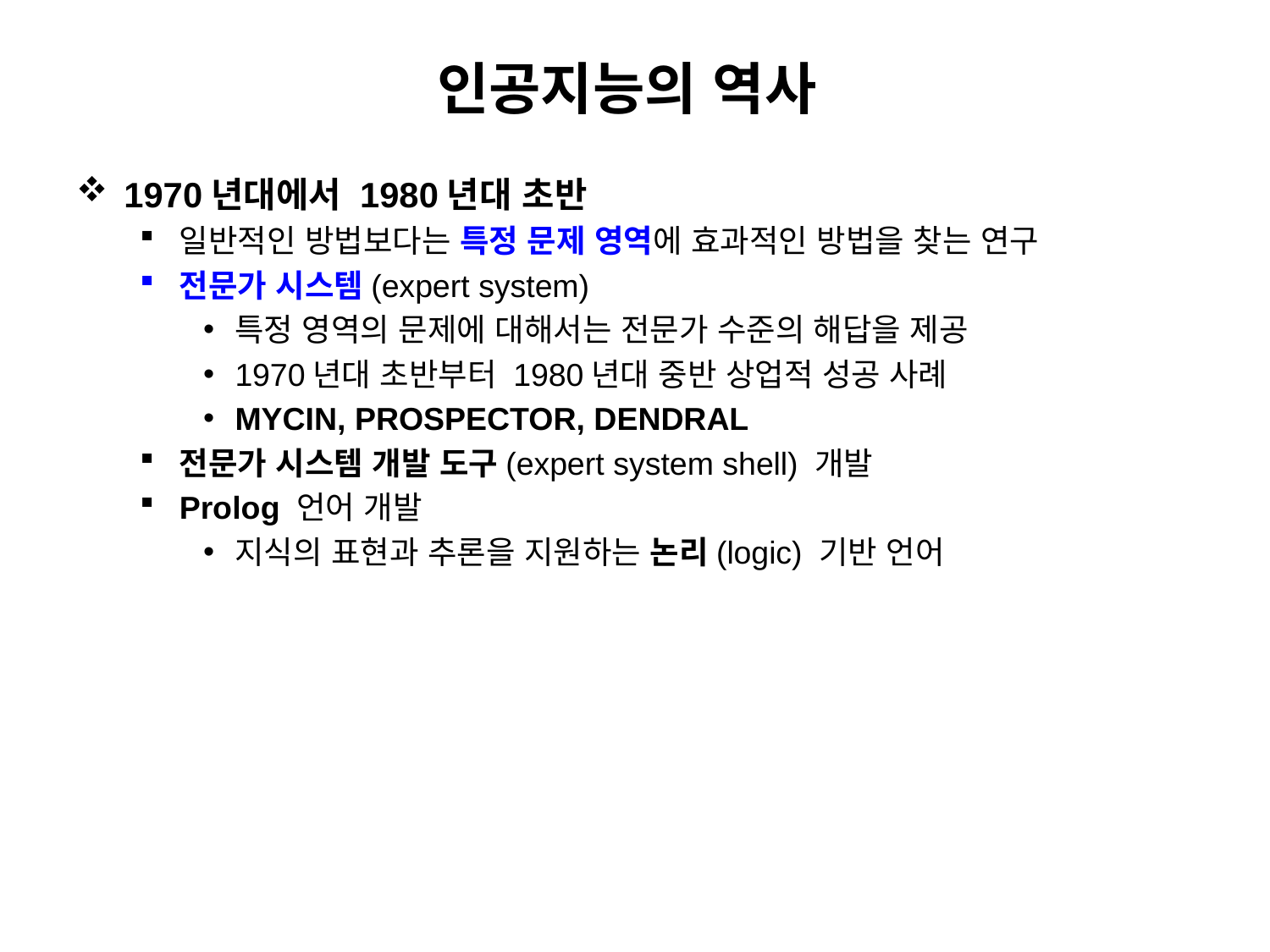

# 인공지능의 역사
1970년대에서 1980년대 초반
일반적인 방법보다는 특정 문제 영역에 효과적인 방법을 찾는 연구
전문가 시스템(expert system)
특정 영역의 문제에 대해서는 전문가 수준의 해답을 제공
1970년대 초반부터 1980년대 중반 상업적 성공 사례
MYCIN, PROSPECTOR, DENDRAL
전문가 시스템 개발 도구(expert system shell) 개발
Prolog 언어 개발
지식의 표현과 추론을 지원하는 논리(logic) 기반 언어